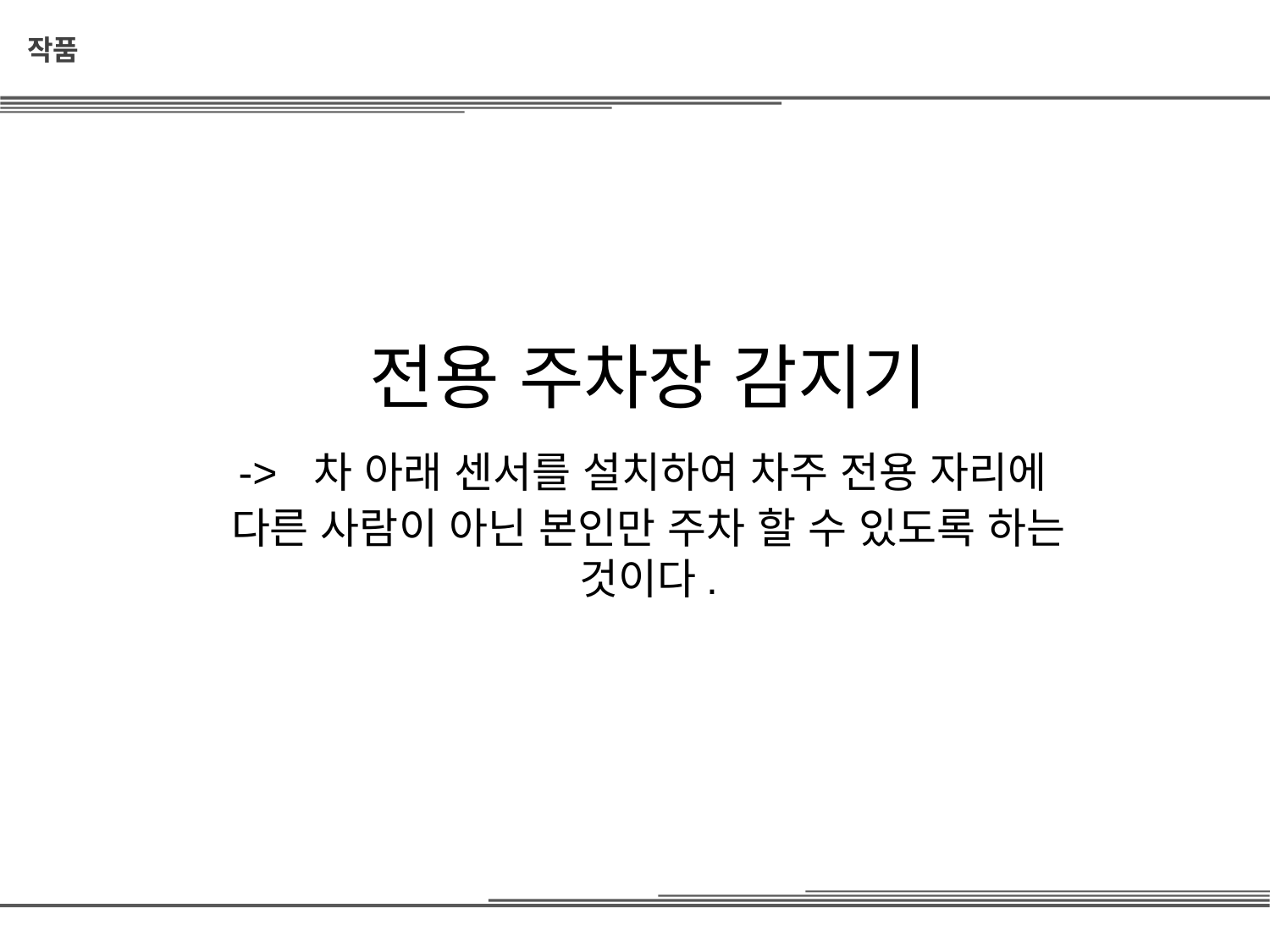

작품

전용 주차장 감지기
-> 차 아래 센서를 설치하여 차주 전용 자리에
다른 사람이 아닌 본인만 주차 할 수 있도록 하는 것이다.